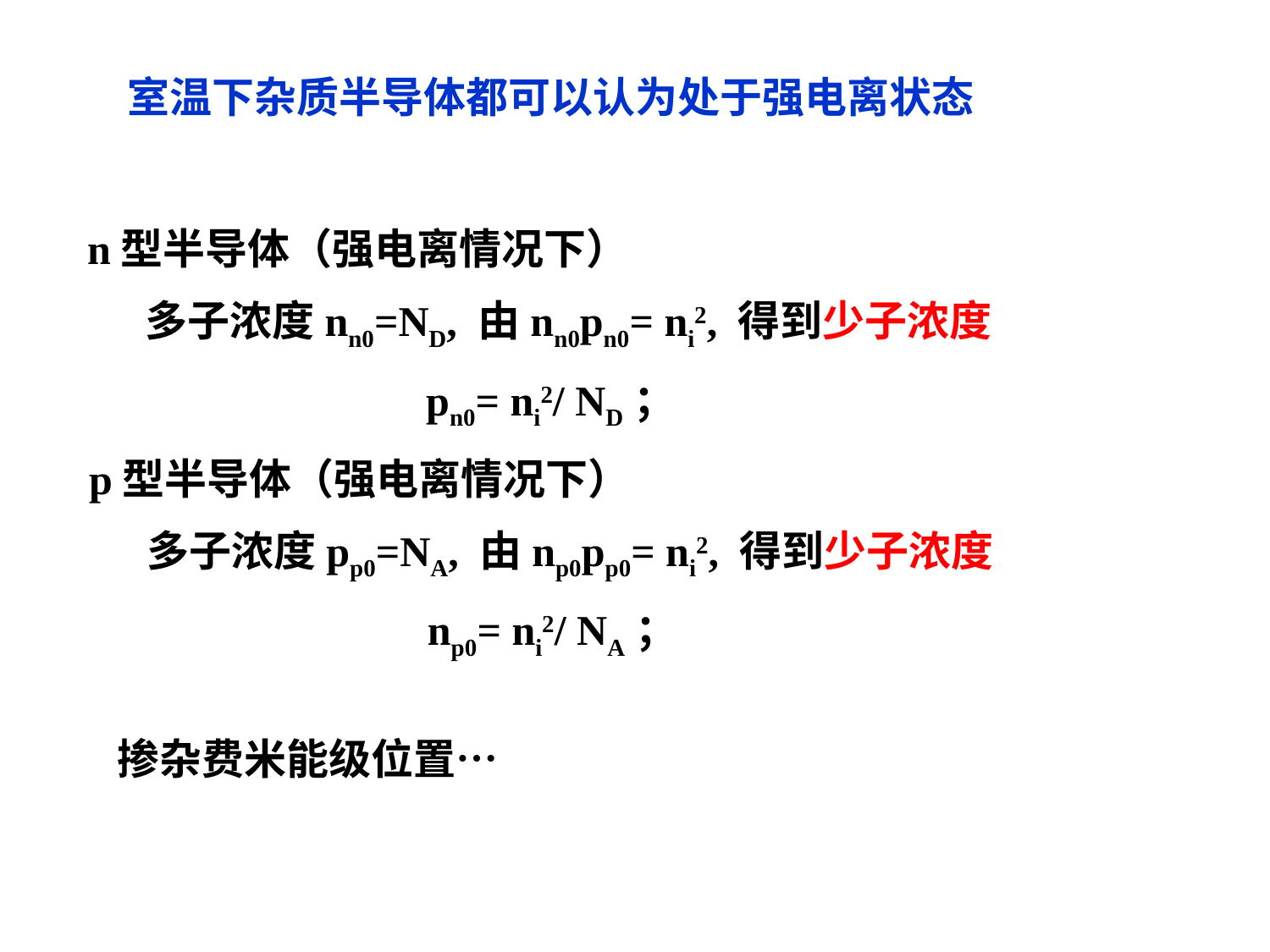

室温下杂质半导体都可以认为处于强电离状态
n型半导体（强电离情况下）
     多子浓度nn0=ND, 由nn0pn0= ni2, 得到少子浓度
                                pn0= ni2/ ND；
p型半导体（强电离情况下）
     多子浓度pp0=NA, 由np0pp0= ni2, 得到少子浓度
                                np0= ni2/ NA；
掺杂费米能级位置…